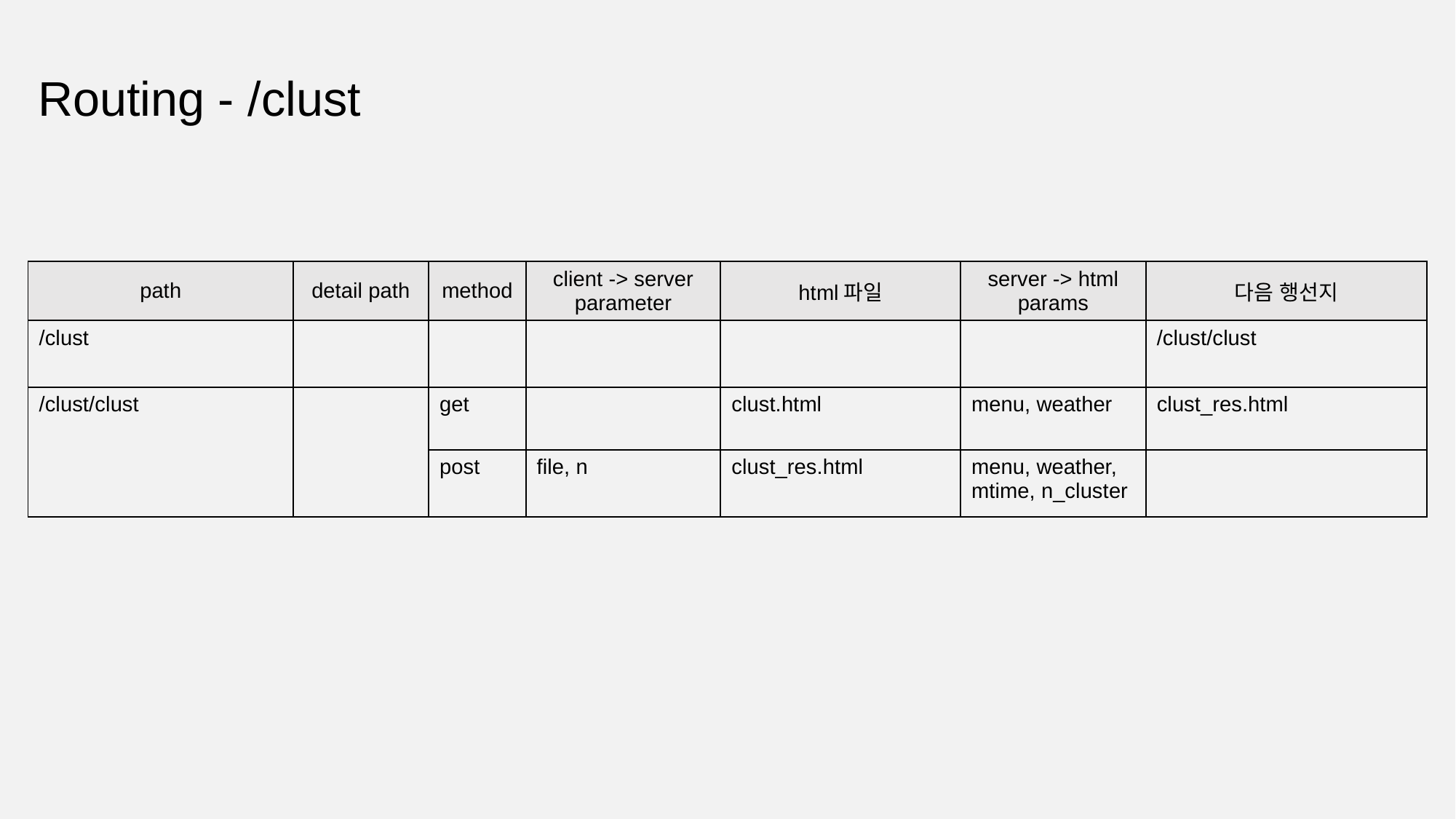

# Routing - /clust
| path | detail path | method | client -> server parameter | html파일 | server -> html params | 다음 행선지 |
| --- | --- | --- | --- | --- | --- | --- |
| /clust |  |  |  |  |  | /clust/clust |
| /clust/clust |  | get |  | clust.html | menu, weather | clust\_res.html |
| /covid/update\_age\_g | <date> | post | file, n | clust\_res.html | menu, weather, mtime, n\_cluster |  |